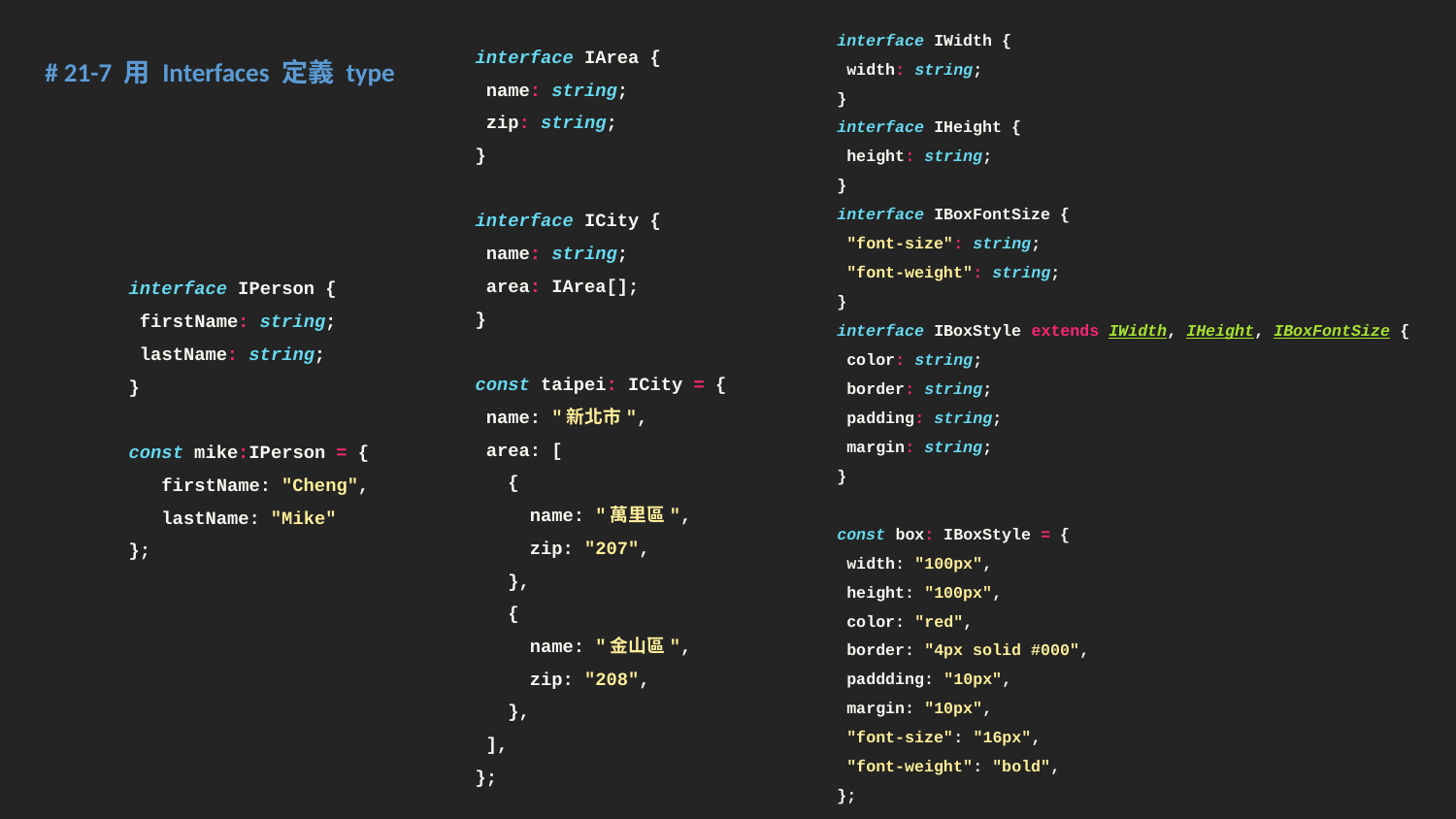

interface IWidth {
 width: string;
}
interface IHeight {
 height: string;
}
interface IBoxFontSize {
 "font-size": string;
 "font-weight": string;
}
interface IBoxStyle extends IWidth, IHeight, IBoxFontSize {
 color: string;
 border: string;
 padding: string;
 margin: string;
}

const box: IBoxStyle = {
 width: "100px",
 height: "100px",
 color: "red",
 border: "4px solid #000",
 paddding: "10px",
 margin: "10px",
 "font-size": "16px",
 "font-weight": "bold",
};
interface IArea {
 name: string;
 zip: string;
}

interface ICity {
 name: string;
 area: IArea[];
}

const taipei: ICity = {
 name: "新北市",
 area: [
   {
     name: "萬里區",
     zip: "207",
   },
   {
     name: "金山區",
     zip: "208",
   },
 ],
};
# 21-7 用 Interfaces 定義 type
interface IPerson {
 firstName: string;
 lastName: string;
}

const mike:IPerson = {
   firstName: "Cheng",
   lastName: "Mike"
};